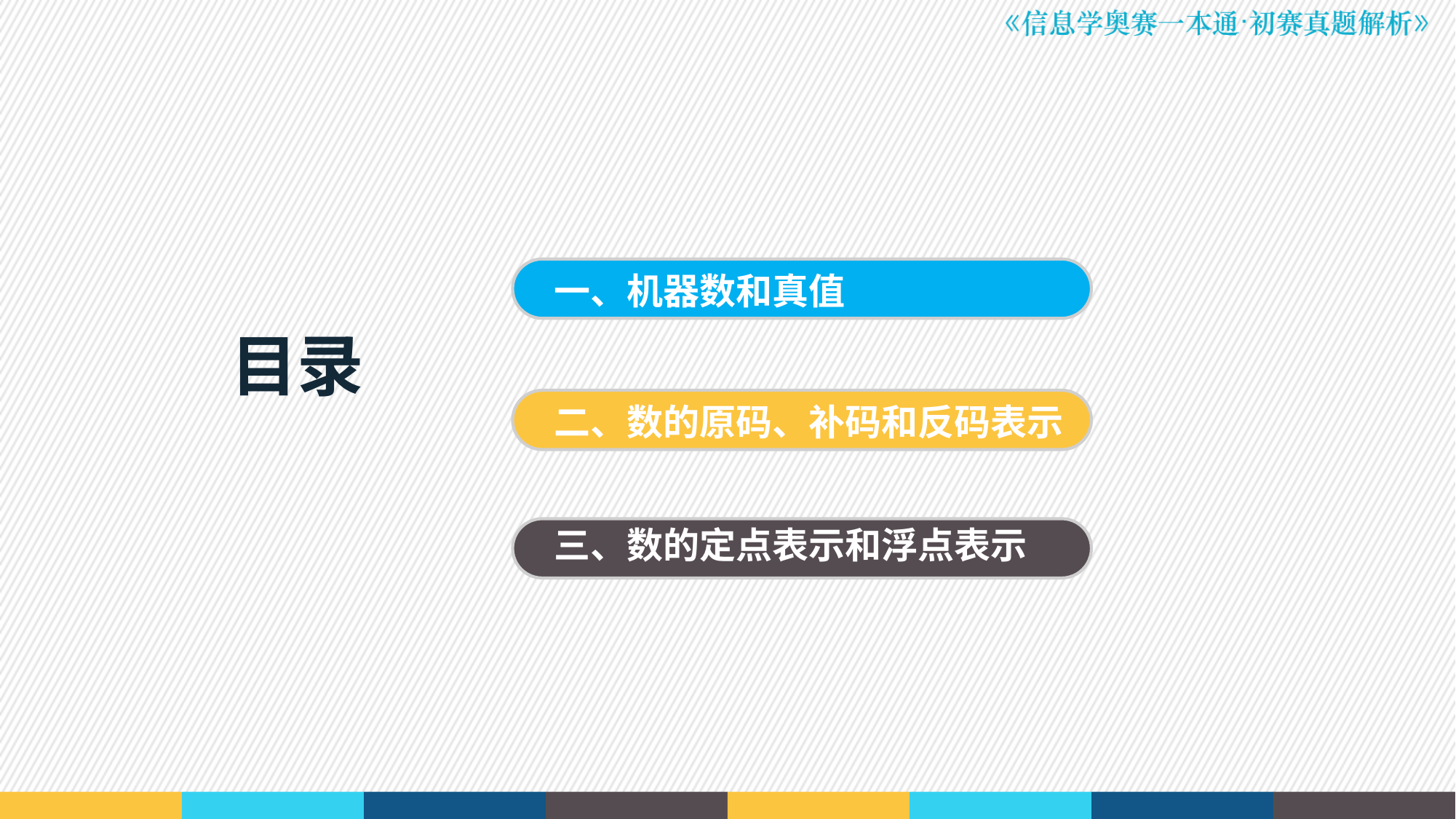

一、机器数和真值
目录

二、数的原码、补码和反码表示
三、数的定点表示和浮点表示